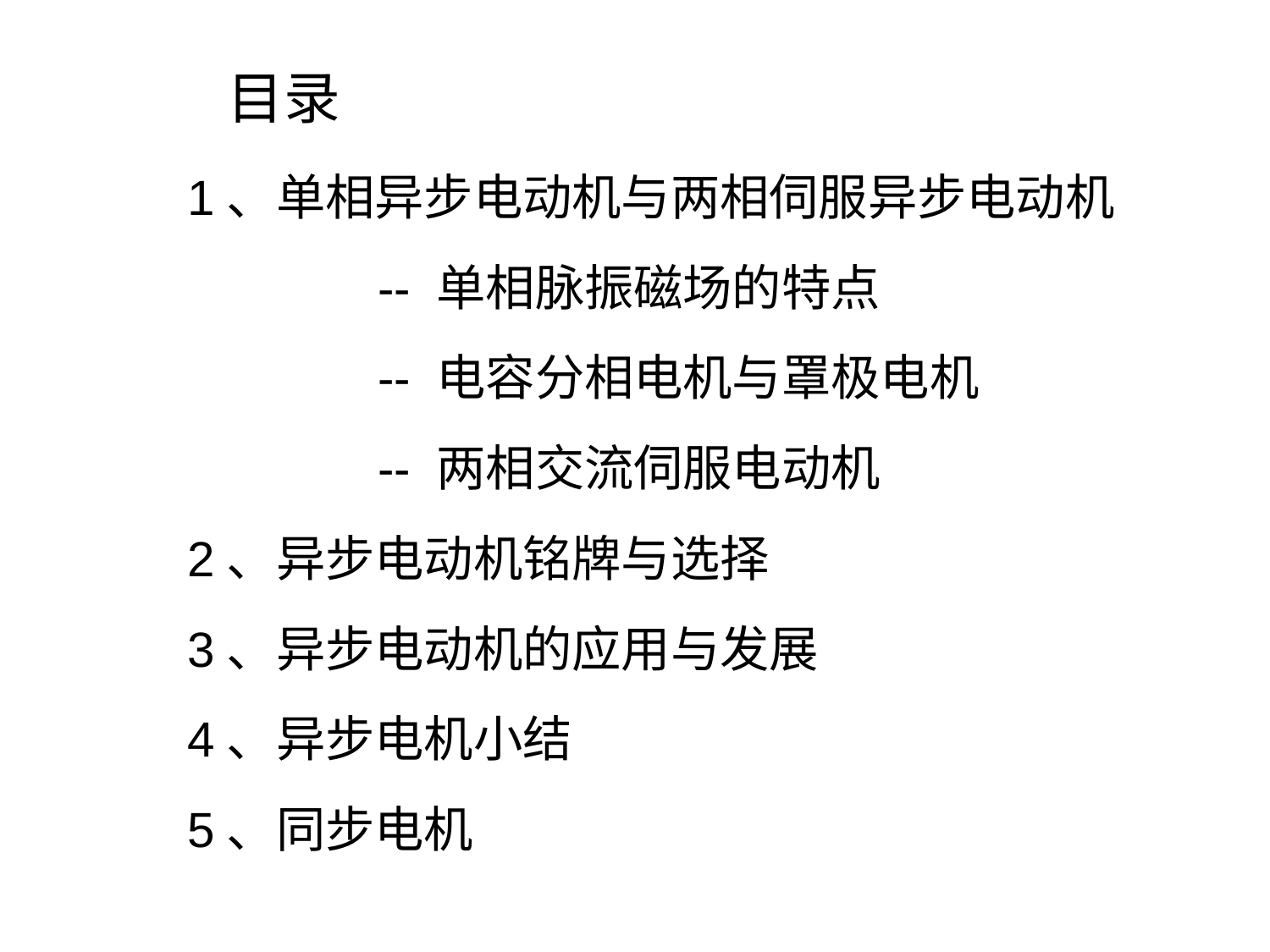

目录
1、单相异步电动机与两相伺服异步电动机
		-- 单相脉振磁场的特点
		-- 电容分相电机与罩极电机
		-- 两相交流伺服电动机
2、异步电动机铭牌与选择
3、异步电动机的应用与发展
4、异步电机小结
5、同步电机